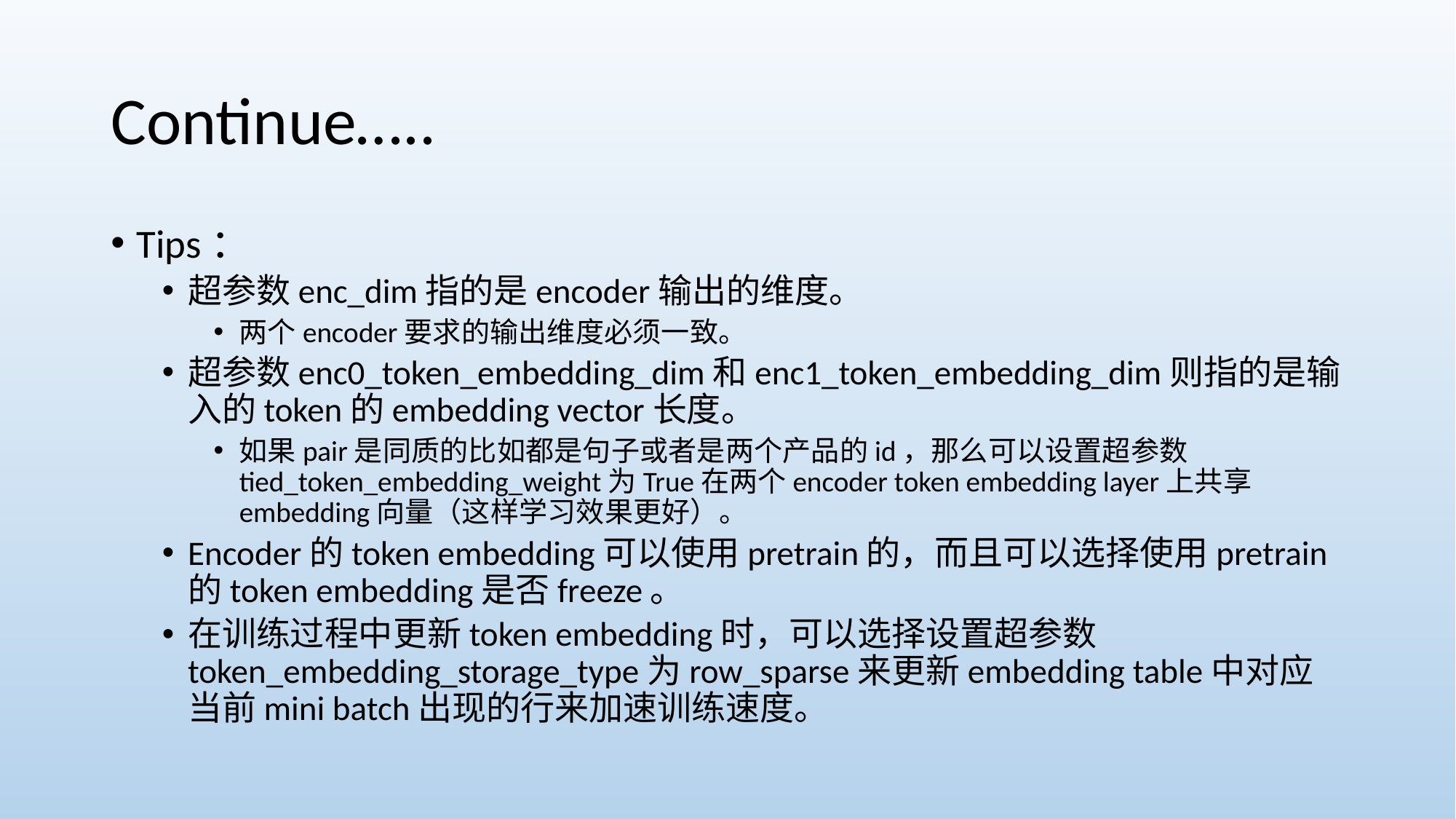

# Continue…..
Tips：
超参数enc_dim指的是encoder输出的维度。
两个encoder要求的输出维度必须一致。
超参数enc0_token_embedding_dim和enc1_token_embedding_dim则指的是输入的token的embedding vector长度。
如果pair是同质的比如都是句子或者是两个产品的id，那么可以设置超参数tied_token_embedding_weight为True在两个encoder token embedding layer上共享embedding向量（这样学习效果更好）。
Encoder的token embedding可以使用pretrain的，而且可以选择使用pretrain的token embedding是否freeze。
在训练过程中更新token embedding时，可以选择设置超参数token_embedding_storage_type为row_sparse来更新embedding table中对应当前mini batch出现的行来加速训练速度。